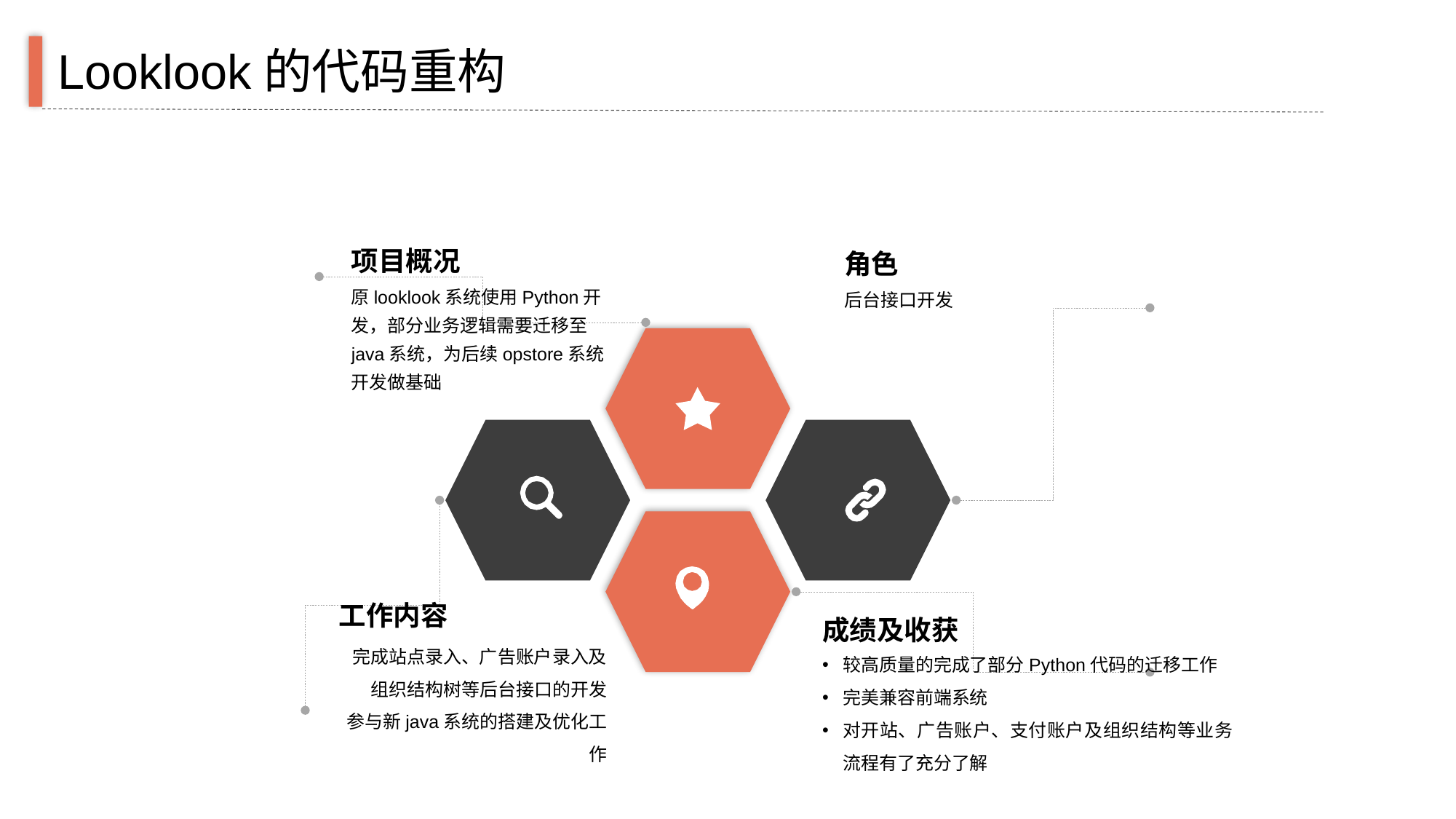

Looklook的代码重构

项目概况
原looklook系统使用Python开发，部分业务逻辑需要迁移至java系统，为后续opstore系统开发做基础
角色

后台接口开发

工作内容
完成站点录入、广告账户录入及组织结构树等后台接口的开发
参与新java系统的搭建及优化工作
成绩及收获
较高质量的完成了部分Python代码的迁移工作
完美兼容前端系统
对开站、广告账户、支付账户及组织结构等业务流程有了充分了解